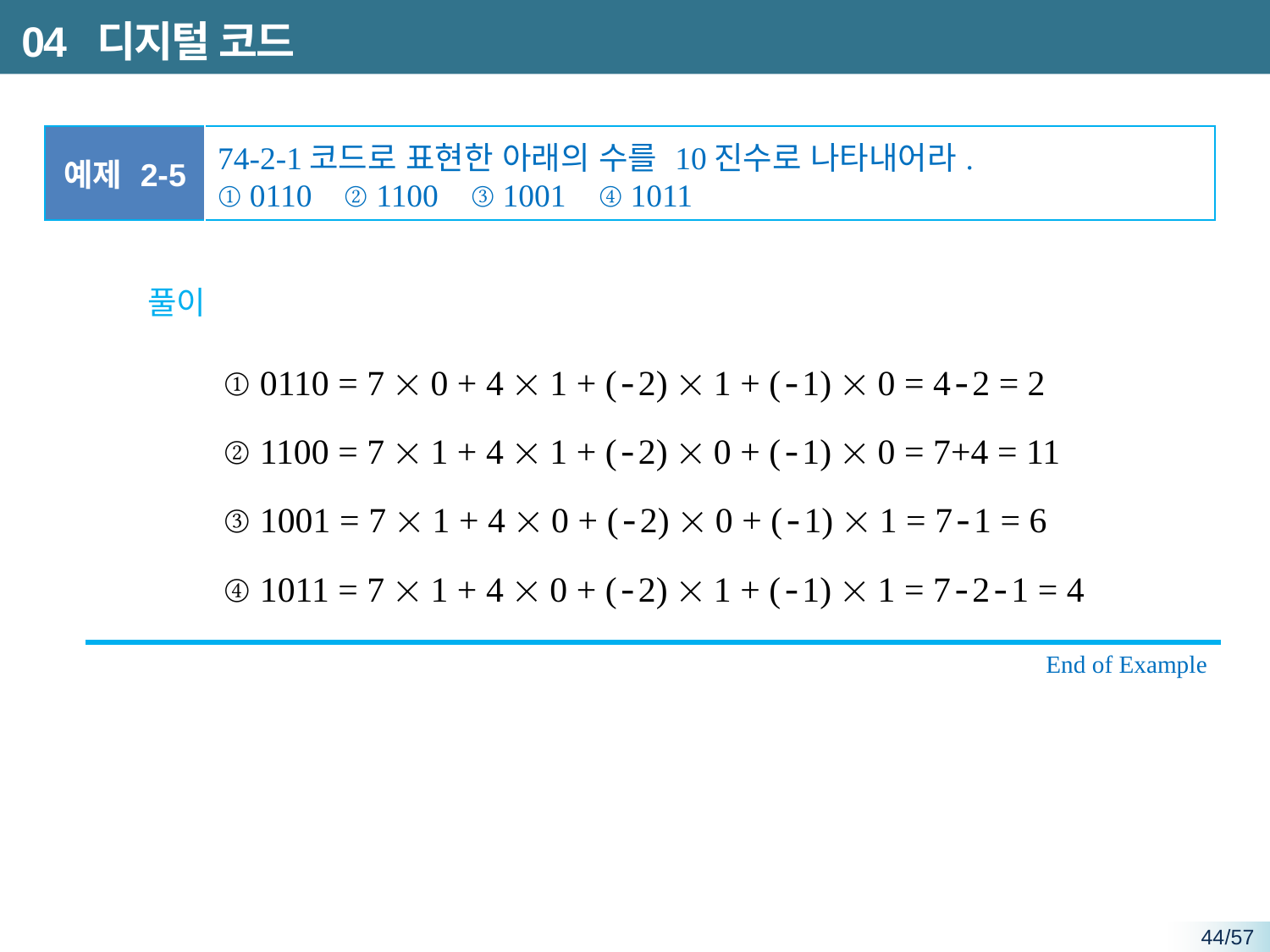

# 04  디지털 코드
| 예제 2-5 | 74-2-1코드로 표현한 아래의 수를 10진수로 나타내어라. ① 0110 ② 1100 ③ 1001 ④ 1011 |
| --- | --- |
풀이
① 0110 = 7 × 0 + 4 × 1 + (-2) × 1 + (-1) × 0 = 4-2 = 2
② 1100 = 7 × 1 + 4 × 1 + (-2) × 0 + (-1) × 0 = 7+4 = 11
③ 1001 = 7 × 1 + 4 × 0 + (-2) × 0 + (-1) × 1 = 7-1 = 6
④ 1011 = 7 × 1 + 4 × 0 + (-2) × 1 + (-1) × 1 = 7-2-1 = 4
End of Example